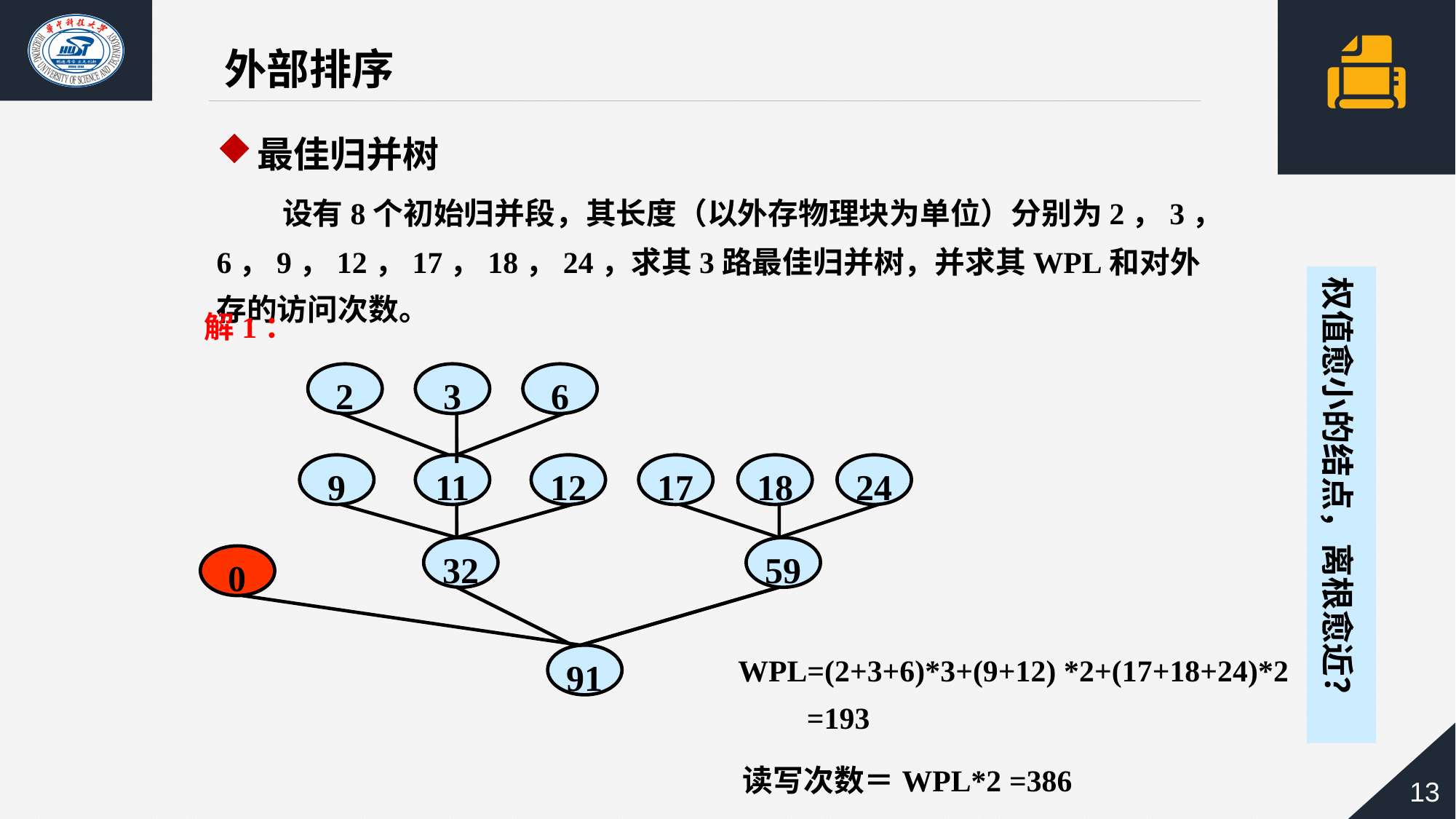

外部排序

最佳归并树
       设有8个初始归并段，其长度（以外存物理块为单位）分别为2，3，6，9，12，17，18，24，求其3路最佳归并树，并求其WPL和对外存的访问次数。
权值愈小的结点，离根愈近？
解1：
2
3
6

9
11
12
17
18
24

32
59
0

91
WPL=(2+3+6)*3+(9+12) *2+(17+18+24)*2
         =193
读写次数＝WPL*2 =386